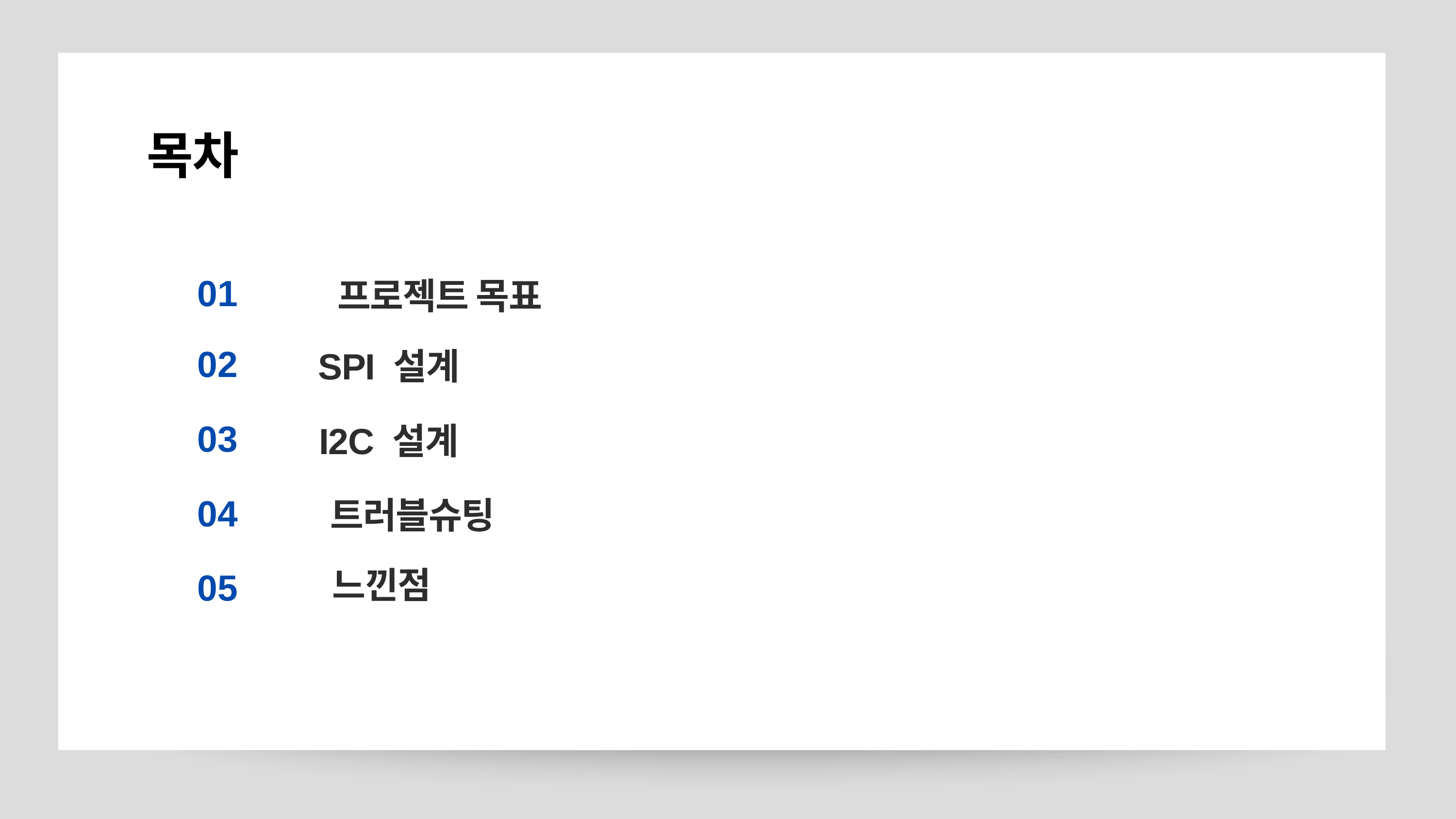

목차
프로젝트 목표
01
SPI 설계
02
I2C 설계
03
트러블슈팅
04
느낀점
05